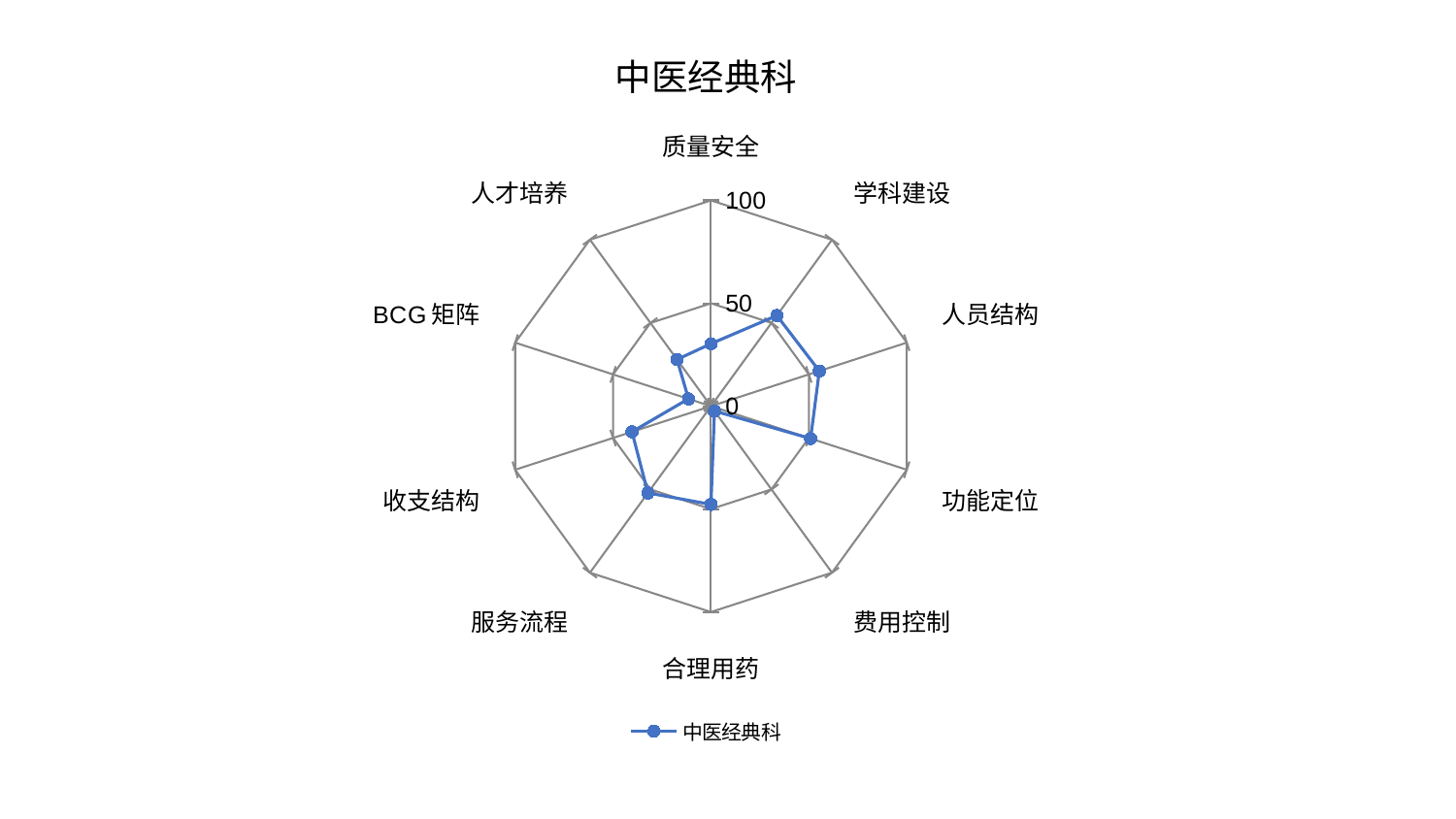

### Chart: 中医经典科

| Category | 中医经典科 |
|---|---|
| 质量安全 | 30.35028429620084 |
| 学科建设 | 54.46232808589673 |
| 人员结构 | 55.34679926678401 |
| 功能定位 | 50.90279961233439 |
| 费用控制 | 2.9208925232823337 |
| 合理用药 | 47.732041735205115 |
| 服务流程 | 52.12048285874284 |
| 收支结构 | 40.35012494608849 |
| BCG矩阵 | 11.47700917388848 |
| 人才培养 | 28.07798893508787 |
137